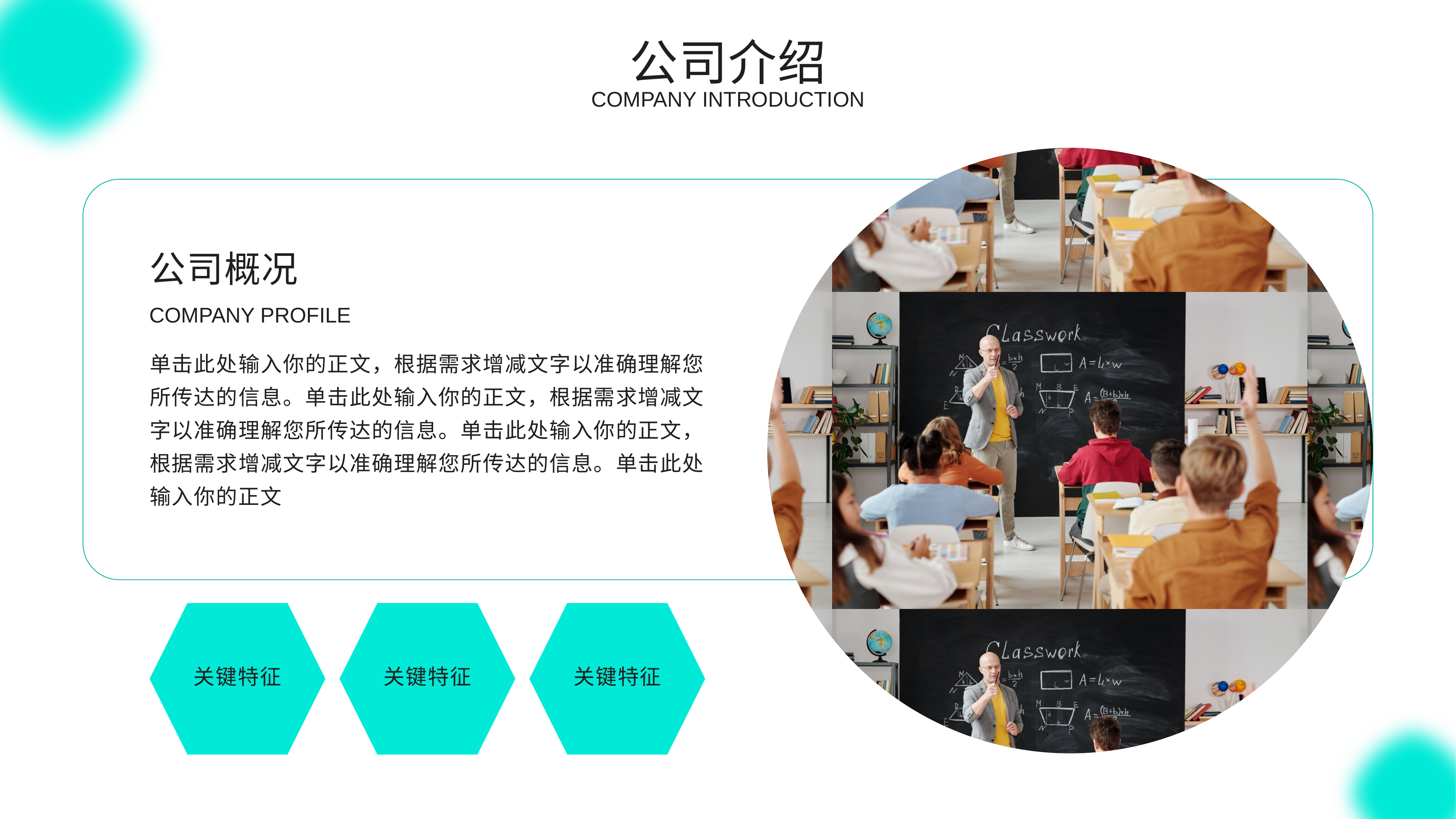

01
# 公司介绍
Company Introduction
Company Introduction

公司概况
Company profile
单击此处输入你的正文，根据需求增减文字以准确理解您所传达的信息。单击此处输入你的正文，根据需求增减文字以准确理解您所传达的信息。单击此处输入你的正文，根据需求增减文字以准确理解您所传达的信息。单击此处输入你的正文

关键特征

关键特征

关键特征